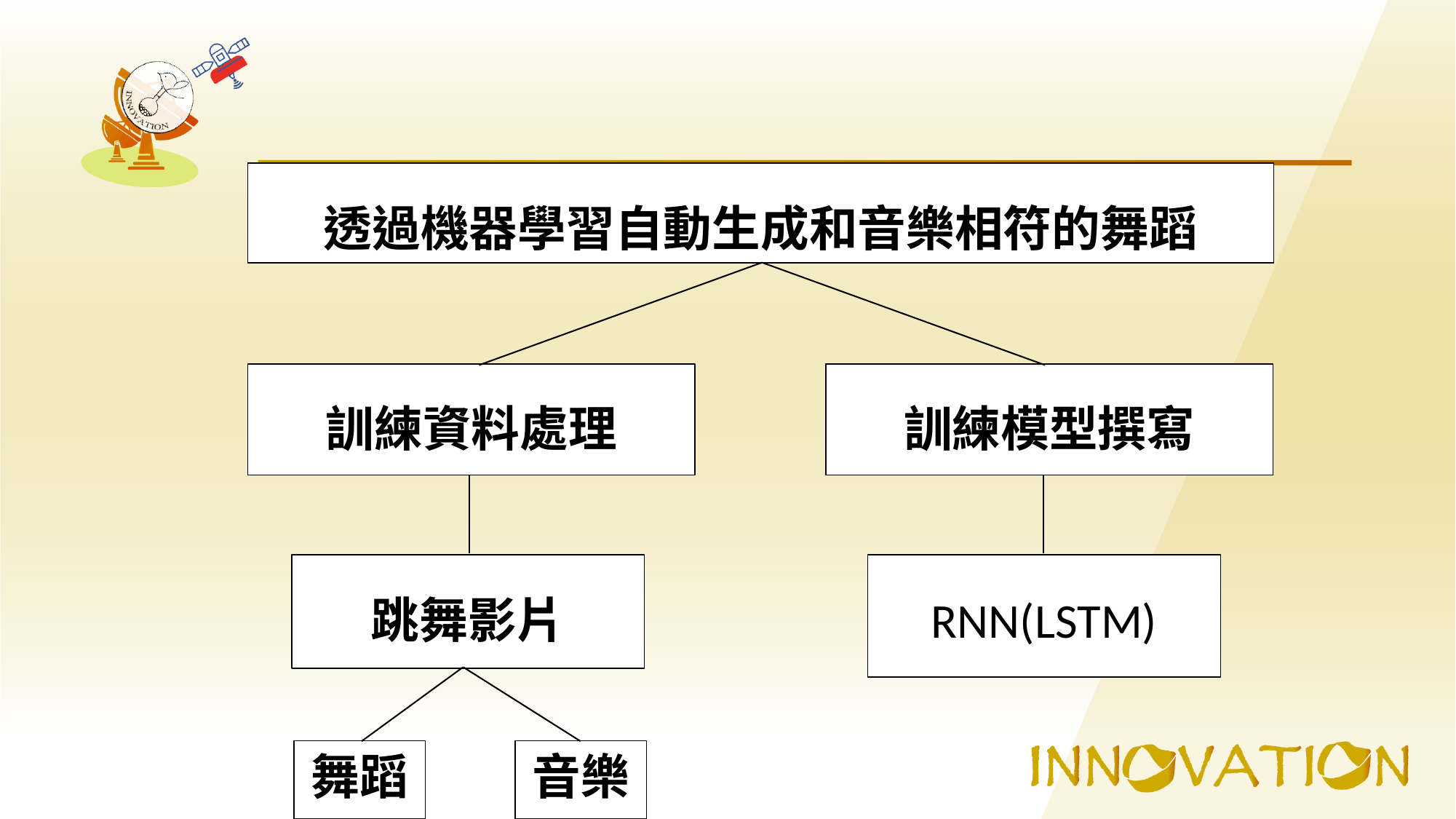

透過機器學習自動生成和音樂相符的舞蹈
訓練資料處理
訓練模型撰寫
跳舞影片
RNN(LSTM)
舞蹈
音樂